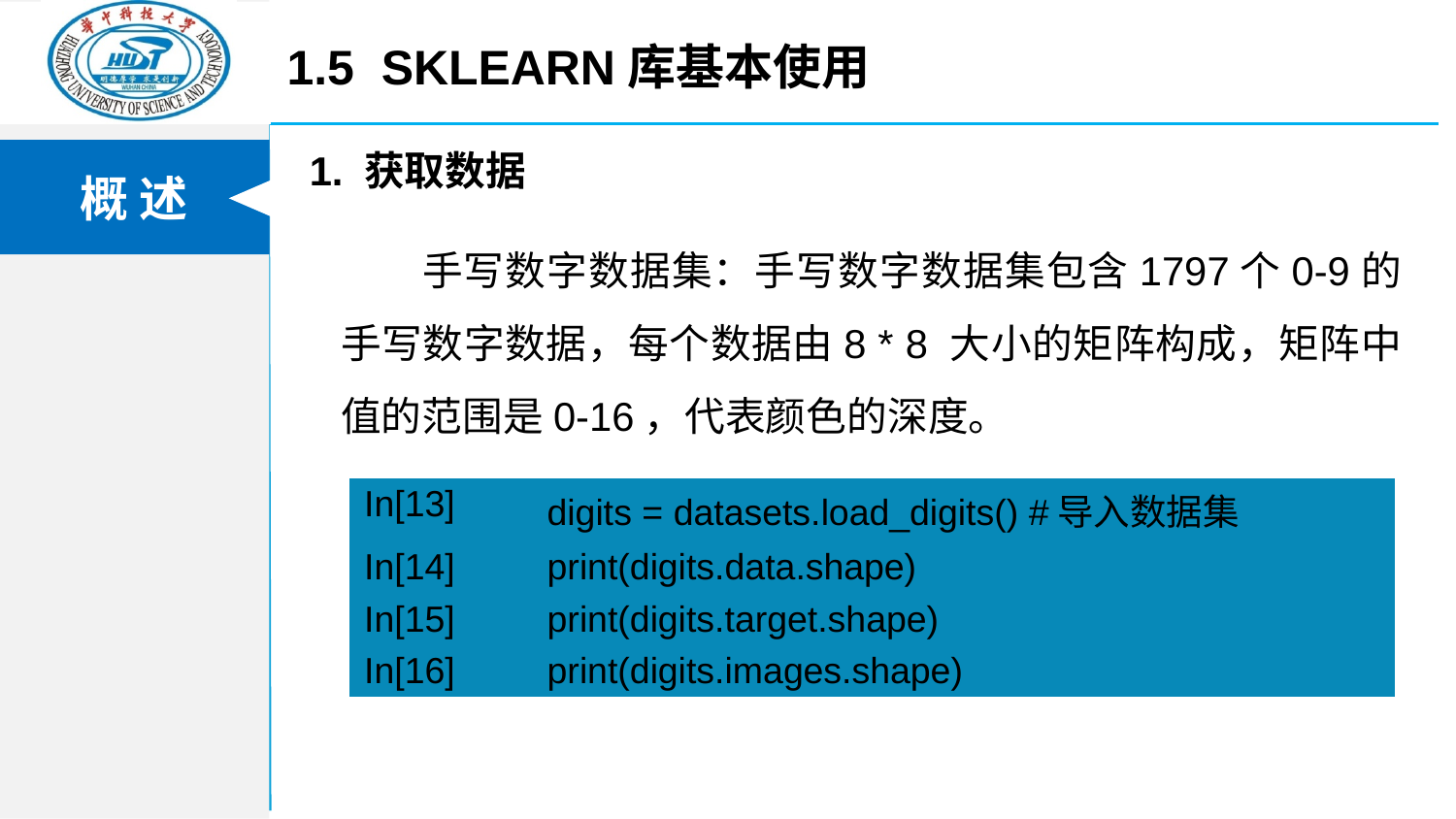

1.5  Sklearn库基本使用
 1. 获取数据
       手写数字数据集：手写数字数据集包含1797个0-9的手写数字数据，每个数据由8 * 8 大小的矩阵构成，矩阵中值的范围是0-16，代表颜色的深度。
| In[13] | digits = datasets.load\_digits() #导入数据集 |
| --- | --- |
| In[14] | print(digits.data.shape) |
| In[15] | print(digits.target.shape) |
| In[16] | print(digits.images.shape) |